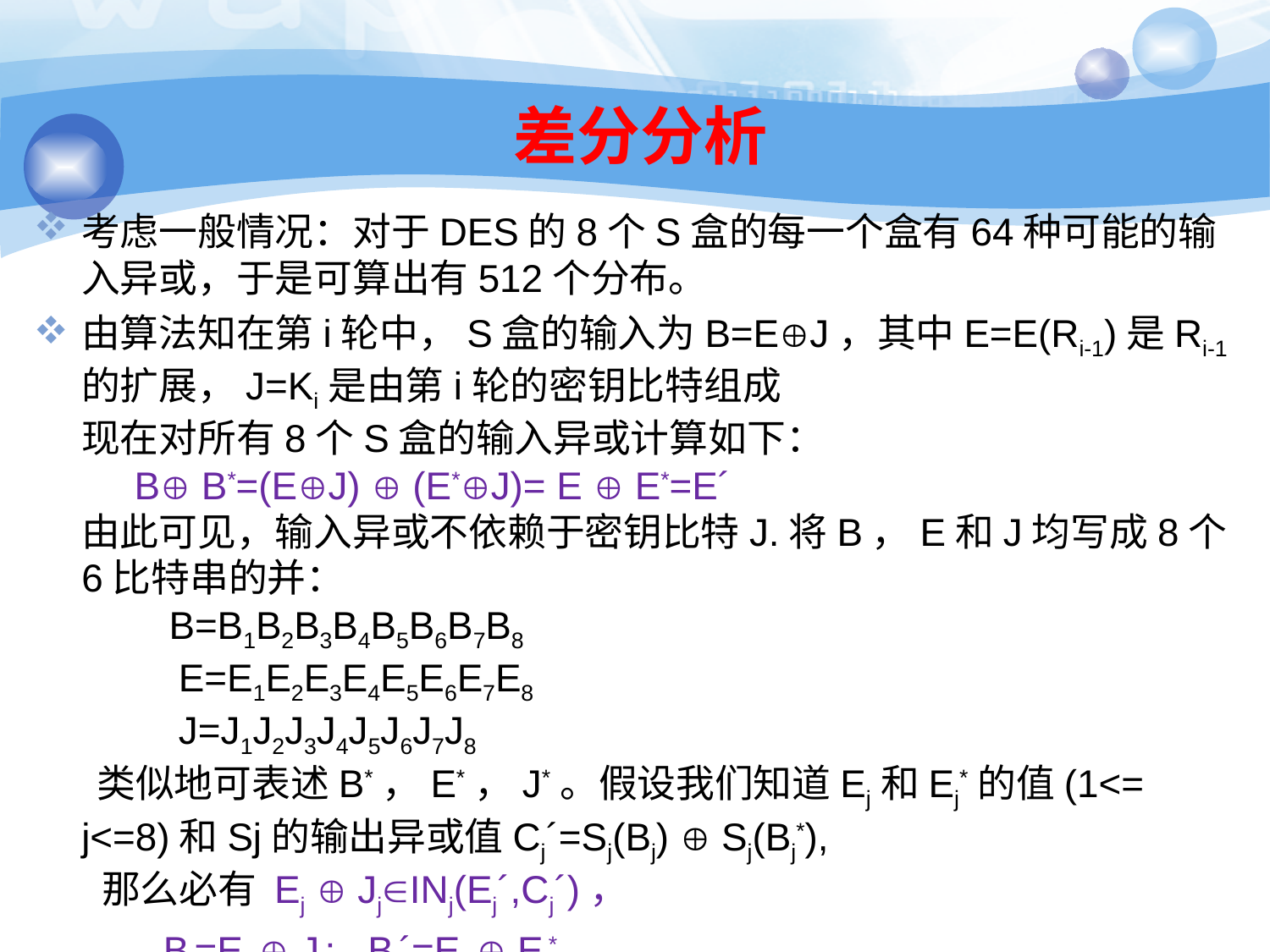

# 差分分析
考虑一般情况：对于DES的8个S盒的每一个盒有64种可能的输入异或，于是可算出有512个分布。
由算法知在第i轮中，S盒的输入为B=E⊕J，其中E=E(Ri-1)是Ri-1的扩展，J=Ki是由第i轮的密钥比特组成
现在对所有8个S盒的输入异或计算如下：
     B⊕ B*=(E⊕J) ⊕ (E*⊕J)= E ⊕ E*=E´
由此可见，输入异或不依赖于密钥比特J.将B，E和J均写成8个6比特串的并：
         B=B1B2B3B4B5B6B7B8
         E=E1E2E3E4E5E6E7E8
         J=J1J2J3J4J5J6J7J8
 类似地可表述B*，E*，J*。假设我们知道Ej和Ej*的值(1<= j<=8)和Sj的输出异或值Cj´=Sj(Bj) ⊕ Sj(Bj*),
 那么必有 Ej ⊕ Jj∈INj(Ej´,Cj´)，
            Bj=Ej ⊕ Jj;   Bj´=Ej ⊕ Ej*